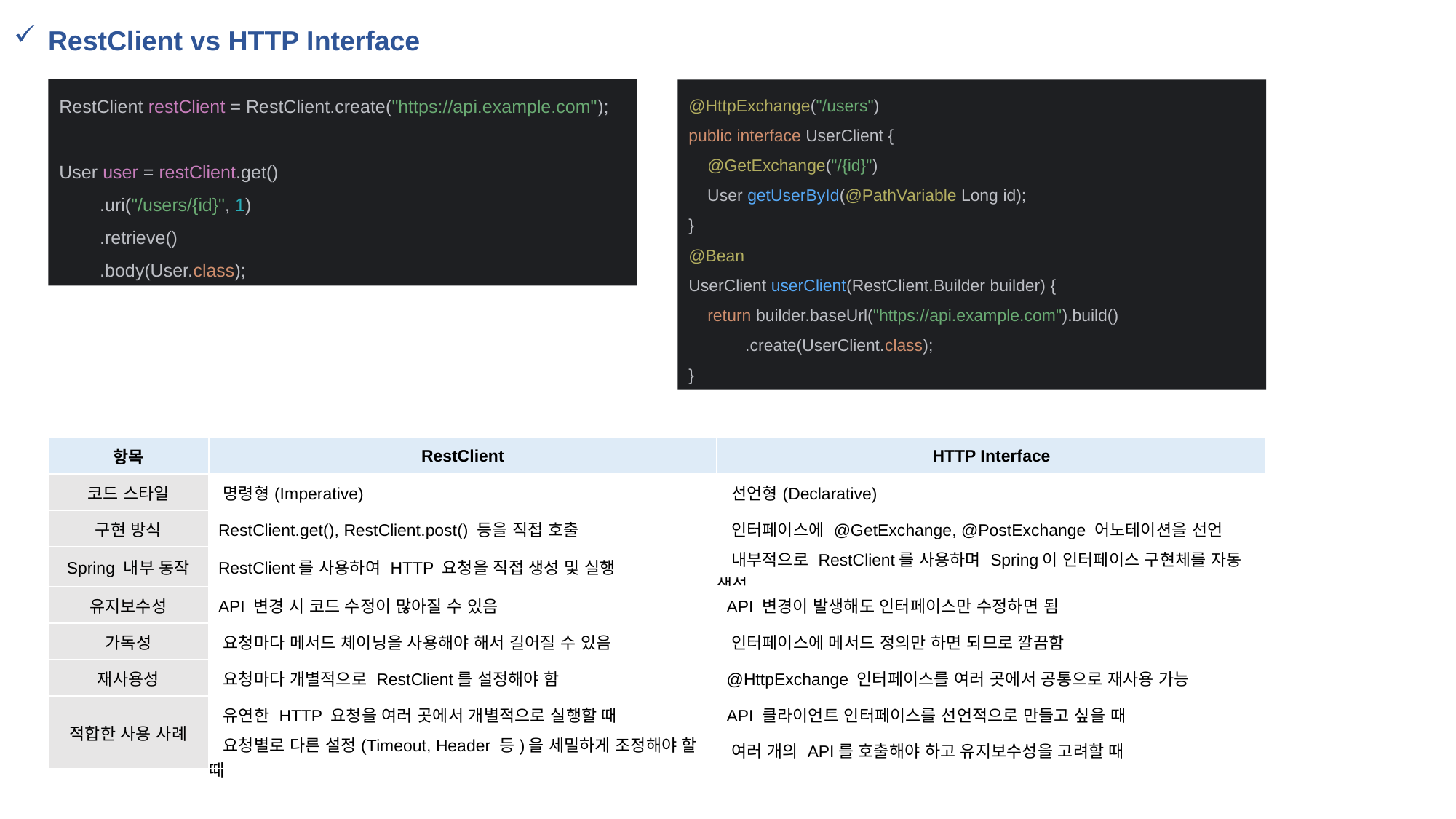

RestClient vs HTTP Interface
RestClient restClient = RestClient.create("https://api.example.com");
User user = restClient.get()
        .uri("/users/{id}", 1)
        .retrieve()
        .body(User.class);
@HttpExchange("/users")
public interface UserClient {
    @GetExchange("/{id}")
    User getUserById(@PathVariable Long id);
}
@Bean
UserClient userClient(RestClient.Builder builder) {
    return builder.baseUrl("https://api.example.com").build()
            .create(UserClient.class);
}
| 항목 | RestClient | HTTP Interface |
| --- | --- | --- |
| 코드 스타일 | 명령형(Imperative) | 선언형(Declarative) |
| 구현 방식 | RestClient.get(), RestClient.post() 등을 직접 호출 | 인터페이스에 @GetExchange, @PostExchange 어노테이션을 선언 |
| Spring 내부 동작 | RestClient를 사용하여 HTTP 요청을 직접 생성 및 실행 | 내부적으로 RestClient를 사용하며 Spring이 인터페이스 구현체를 자동 생성 |
| 유지보수성 | API 변경 시 코드 수정이 많아질 수 있음 | API 변경이 발생해도 인터페이스만 수정하면 됨 |
| 가독성 | 요청마다 메서드 체이닝을 사용해야 해서 길어질 수 있음 | 인터페이스에 메서드 정의만 하면 되므로 깔끔함 |
| 재사용성 | 요청마다 개별적으로 RestClient를 설정해야 함 | @HttpExchange 인터페이스를 여러 곳에서 공통으로 재사용 가능 |
| 적합한 사용 사례 | 유연한 HTTP 요청을 여러 곳에서 개별적으로 실행할 때 | API 클라이언트 인터페이스를 선언적으로 만들고 싶을 때 |
|  | 요청별로 다른 설정(Timeout, Header 등)을 세밀하게 조정해야 할 때 | 여러 개의 API를 호출해야 하고 유지보수성을 고려할 때 |